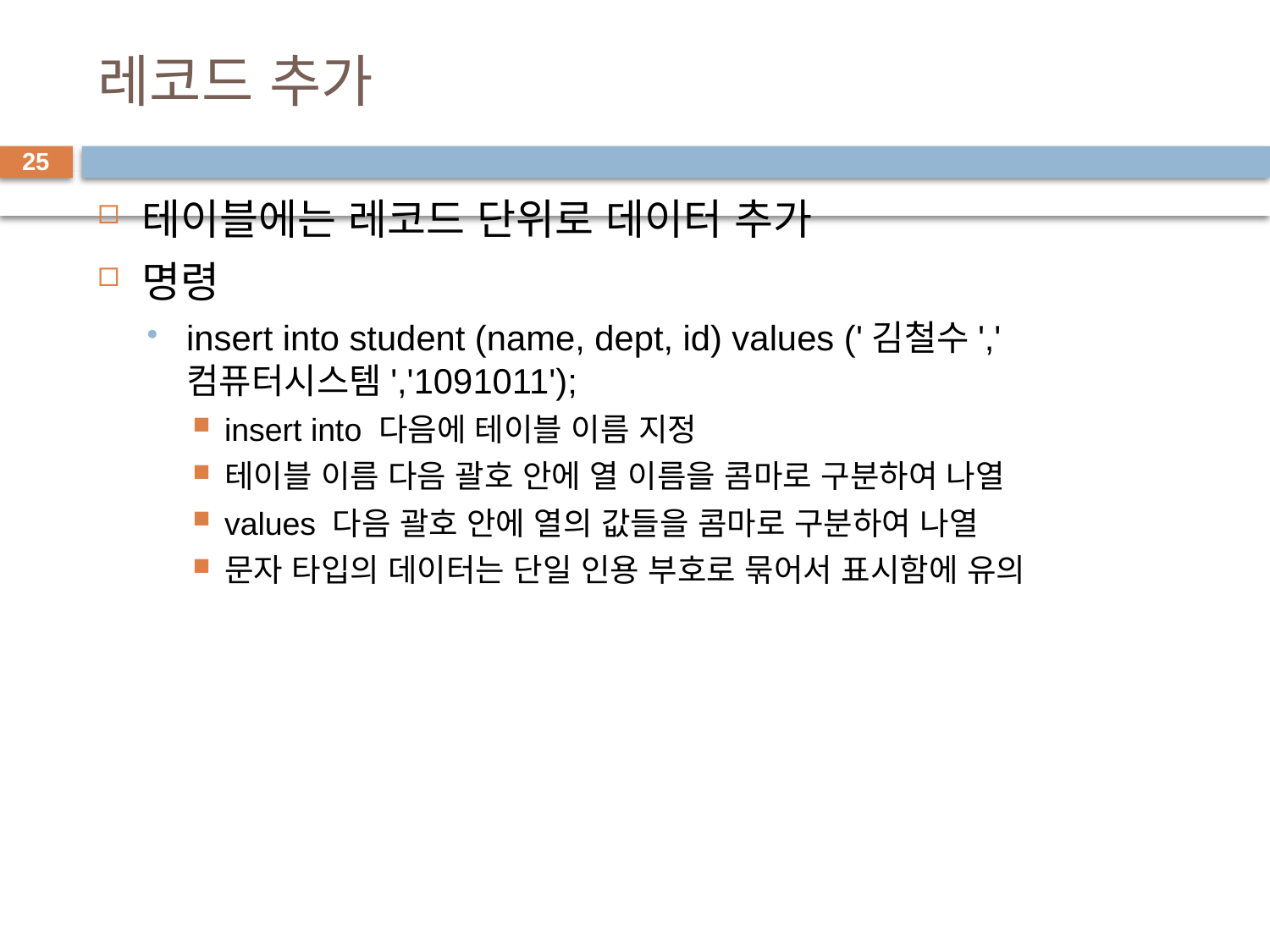

# 레코드 추가
25
테이블에는 레코드 단위로 데이터 추가
명령
insert into student (name, dept, id) values ('김철수','컴퓨터시스템','1091011');
insert into 다음에 테이블 이름 지정
테이블 이름 다음 괄호 안에 열 이름을 콤마로 구분하여 나열
values 다음 괄호 안에 열의 값들을 콤마로 구분하여 나열
문자 타입의 데이터는 단일 인용 부호로 묶어서 표시함에 유의